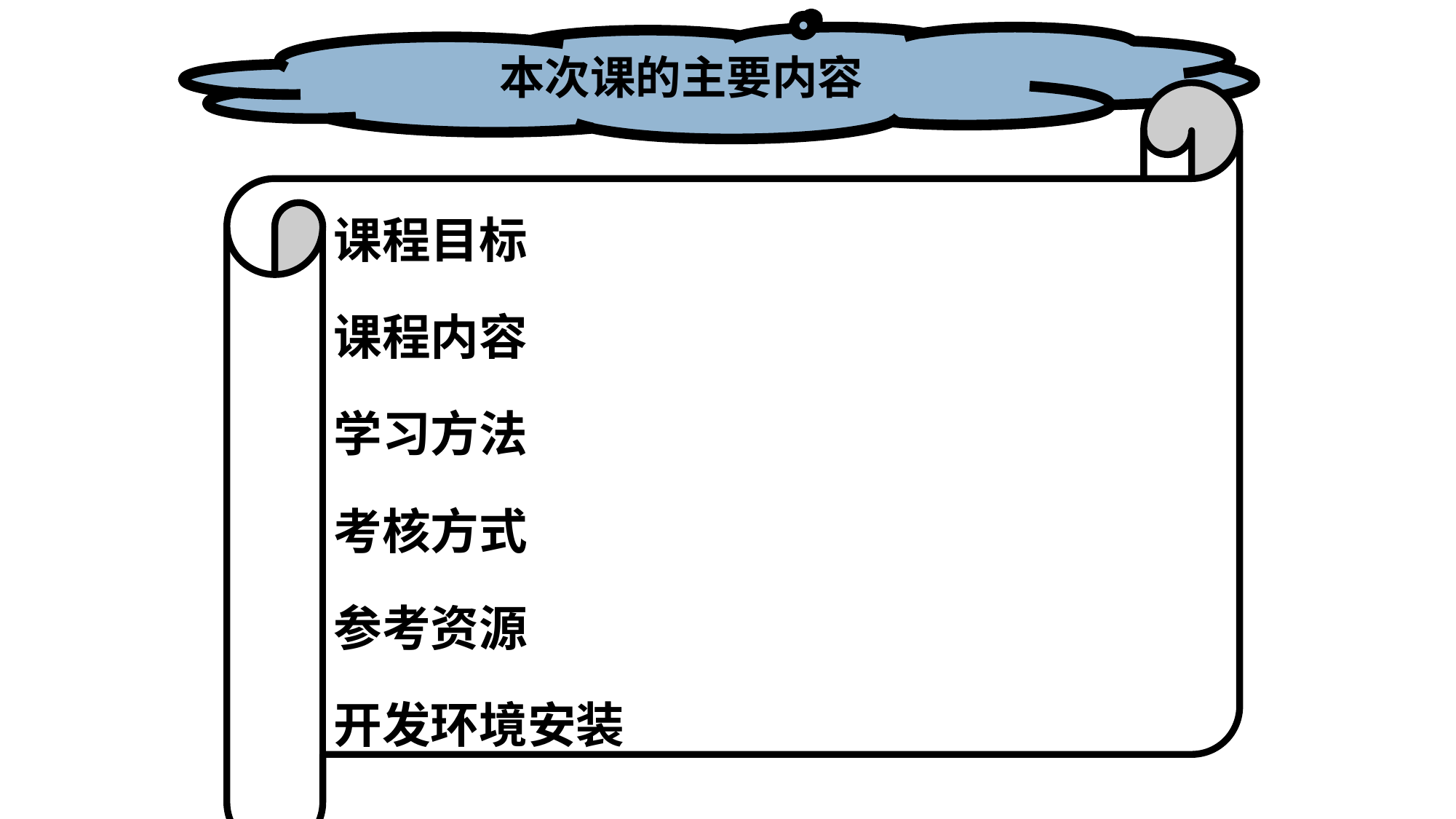

本次课的主要内容
课程目标
课程内容
学习方法
考核方式
参考资源
开发环境安装